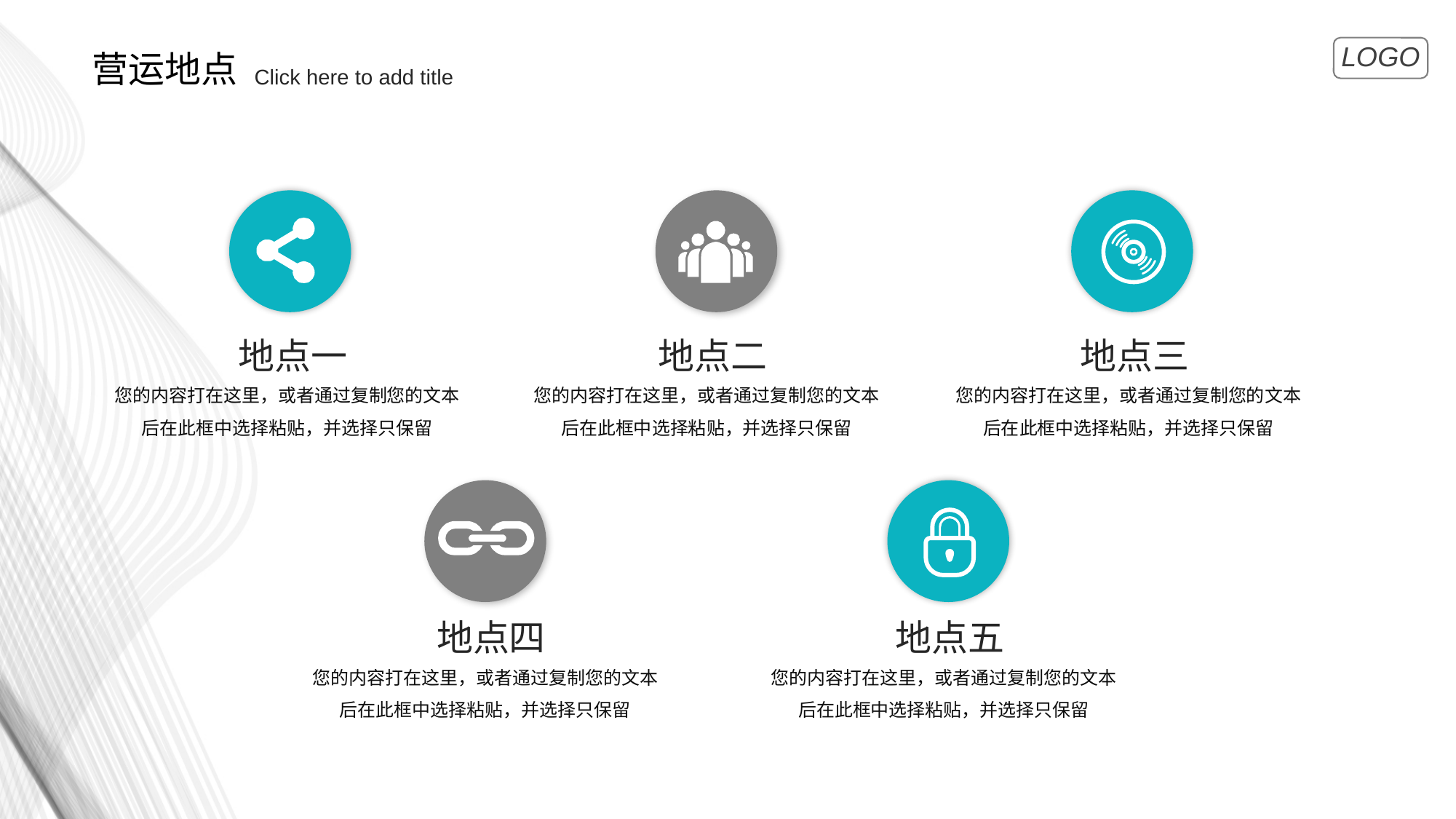

营运地点
Click here to add title

地点一
地点二
地点三
您的内容打在这里，或者通过复制您的文本后在此框中选择粘贴，并选择只保留
您的内容打在这里，或者通过复制您的文本后在此框中选择粘贴，并选择只保留
您的内容打在这里，或者通过复制您的文本后在此框中选择粘贴，并选择只保留

地点四
地点五
您的内容打在这里，或者通过复制您的文本后在此框中选择粘贴，并选择只保留
您的内容打在这里，或者通过复制您的文本后在此框中选择粘贴，并选择只保留